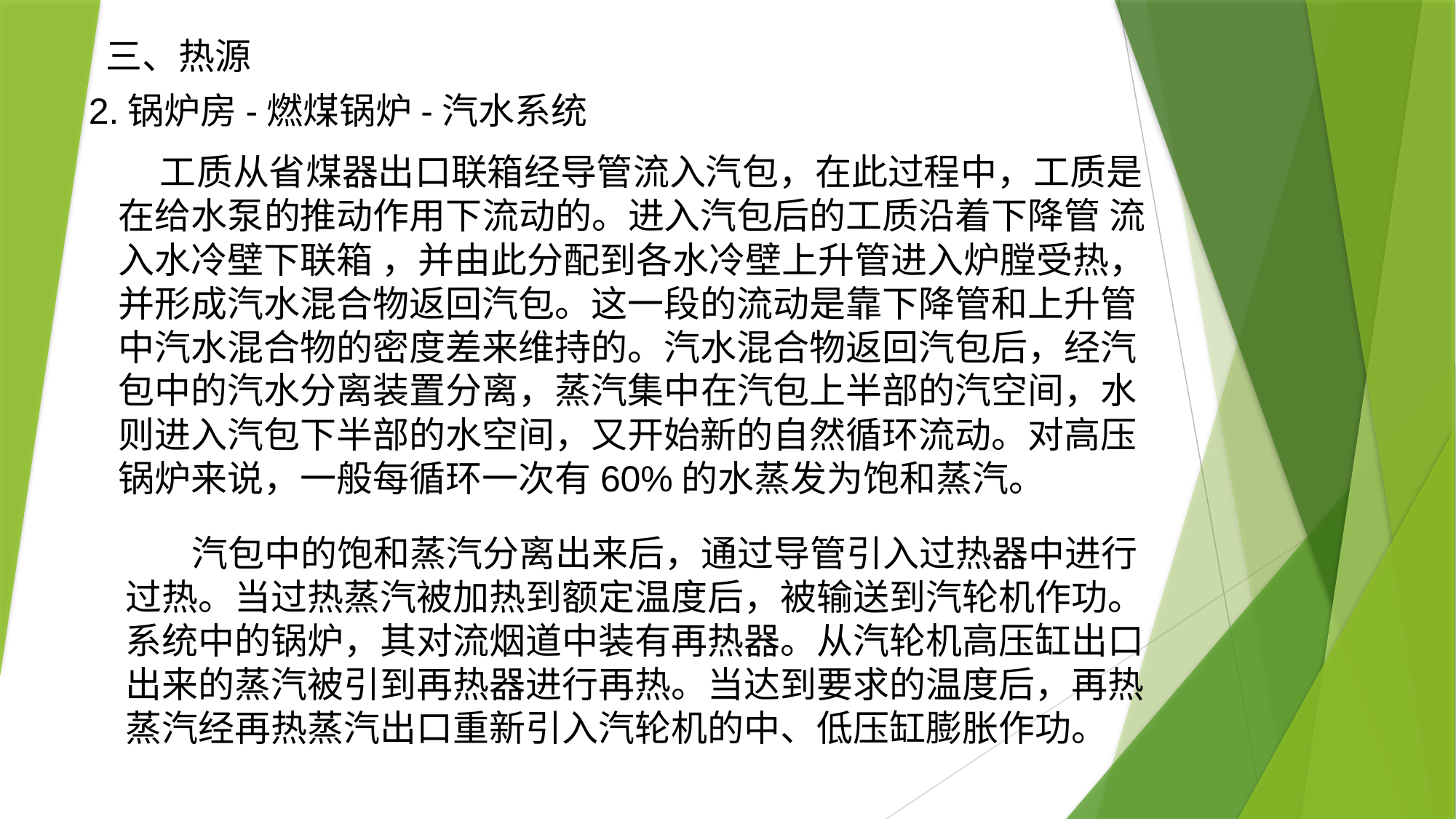

# 三、热源
2.锅炉房-燃煤锅炉-汽水系统

    工质从省煤器出口联箱经导管流入汽包，在此过程中，工质是在给水泵的推动作用下流动的。进入汽包后的工质沿着下降管 流入水冷壁下联箱 ，并由此分配到各水冷壁上升管进入炉膛受热，并形成汽水混合物返回汽包。这一段的流动是靠下降管和上升管中汽水混合物的密度差来维持的。汽水混合物返回汽包后，经汽包中的汽水分离装置分离，蒸汽集中在汽包上半部的汽空间，水则进入汽包下半部的水空间，又开始新的自然循环流动。对高压锅炉来说，一般每循环一次有60%的水蒸发为饱和蒸汽。
       汽包中的饱和蒸汽分离出来后，通过导管引入过热器中进行过热。当过热蒸汽被加热到额定温度后，被输送到汽轮机作功。系统中的锅炉，其对流烟道中装有再热器。从汽轮机高压缸出口出来的蒸汽被引到再热器进行再热。当达到要求的温度后，再热蒸汽经再热蒸汽出口重新引入汽轮机的中、低压缸膨胀作功。